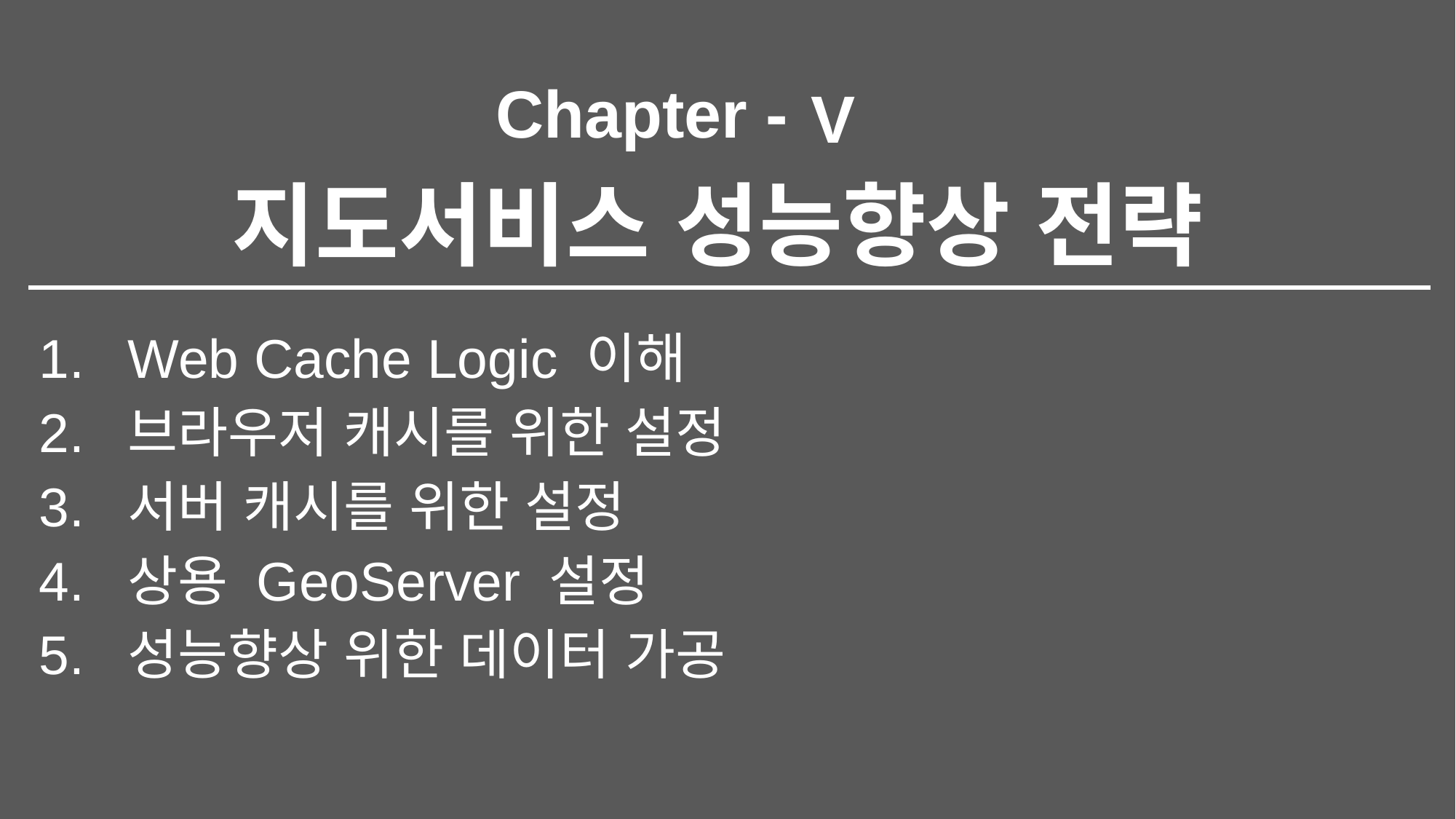

V
# 지도서비스 성능향상 전략
Web Cache Logic 이해
브라우저 캐시를 위한 설정
서버 캐시를 위한 설정
상용 GeoServer 설정
성능향상 위한 데이터 가공